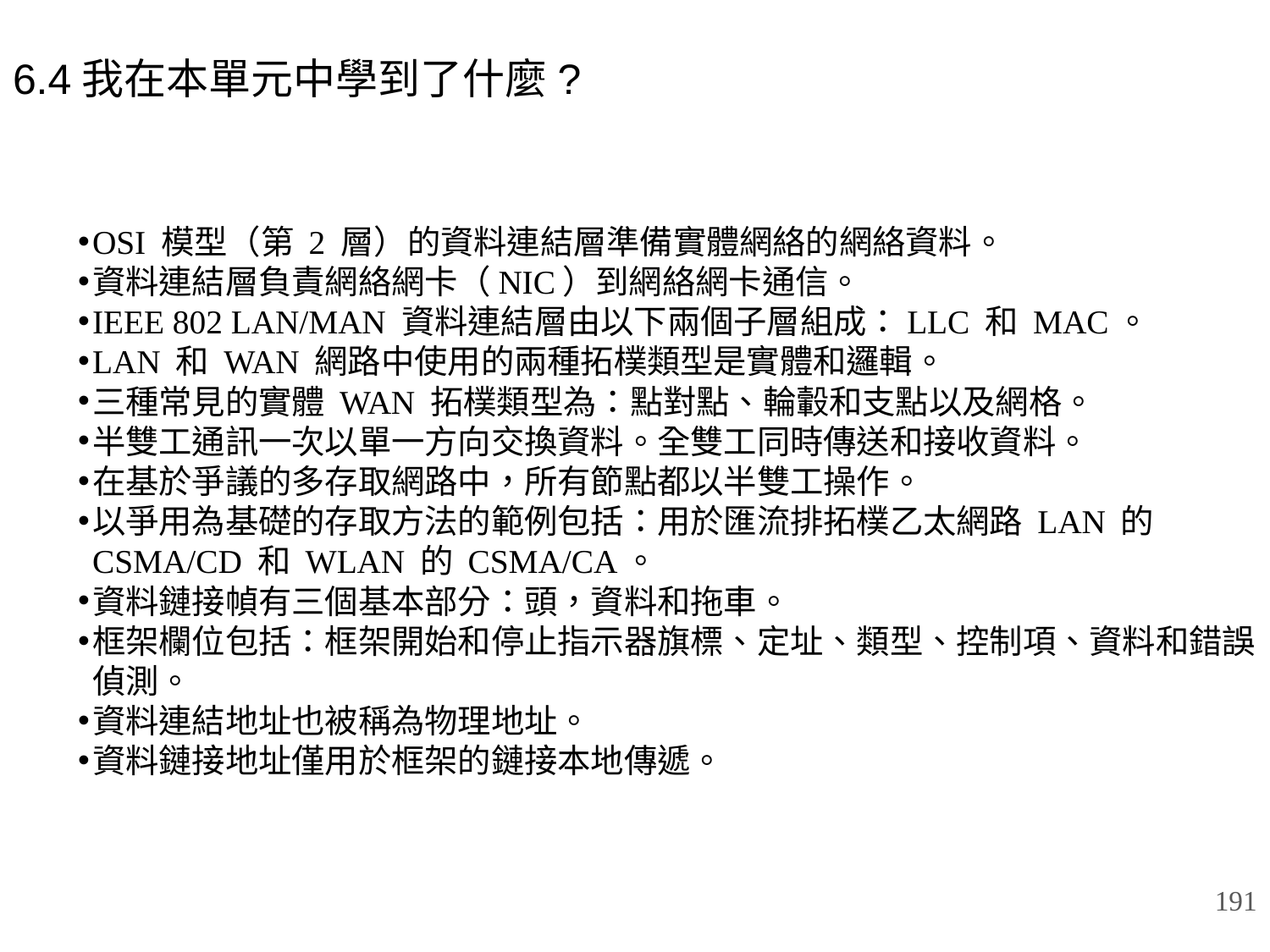

# 6.4我在本單元中學到了什麼?
OSI 模型（第 2 層）的資料連結層準備實體網絡的網絡資料。
資料連結層負責網絡網卡（NIC）到網絡網卡通信。
IEEE 802 LAN/MAN 資料連結層由以下兩個子層組成：LLC 和 MAC。
LAN 和 WAN 網路中使用的兩種拓樸類型是實體和邏輯。
三種常見的實體 WAN 拓樸類型為：點對點、輪轂和支點以及網格。
半雙工通訊一次以單一方向交換資料。全雙工同時傳送和接收資料。
在基於爭議的多存取網路中，所有節點都以半雙工操作。
以爭用為基礎的存取方法的範例包括：用於匯流排拓樸乙太網路 LAN 的 CSMA/CD 和 WLAN 的 CSMA/CA。
資料鏈接幀有三個基本部分：頭，資料和拖車。
框架欄位包括：框架開始和停止指示器旗標、定址、類型、控制項、資料和錯誤偵測。
資料連結地址也被稱為物理地址。
資料鏈接地址僅用於框架的鏈接本地傳遞。
191